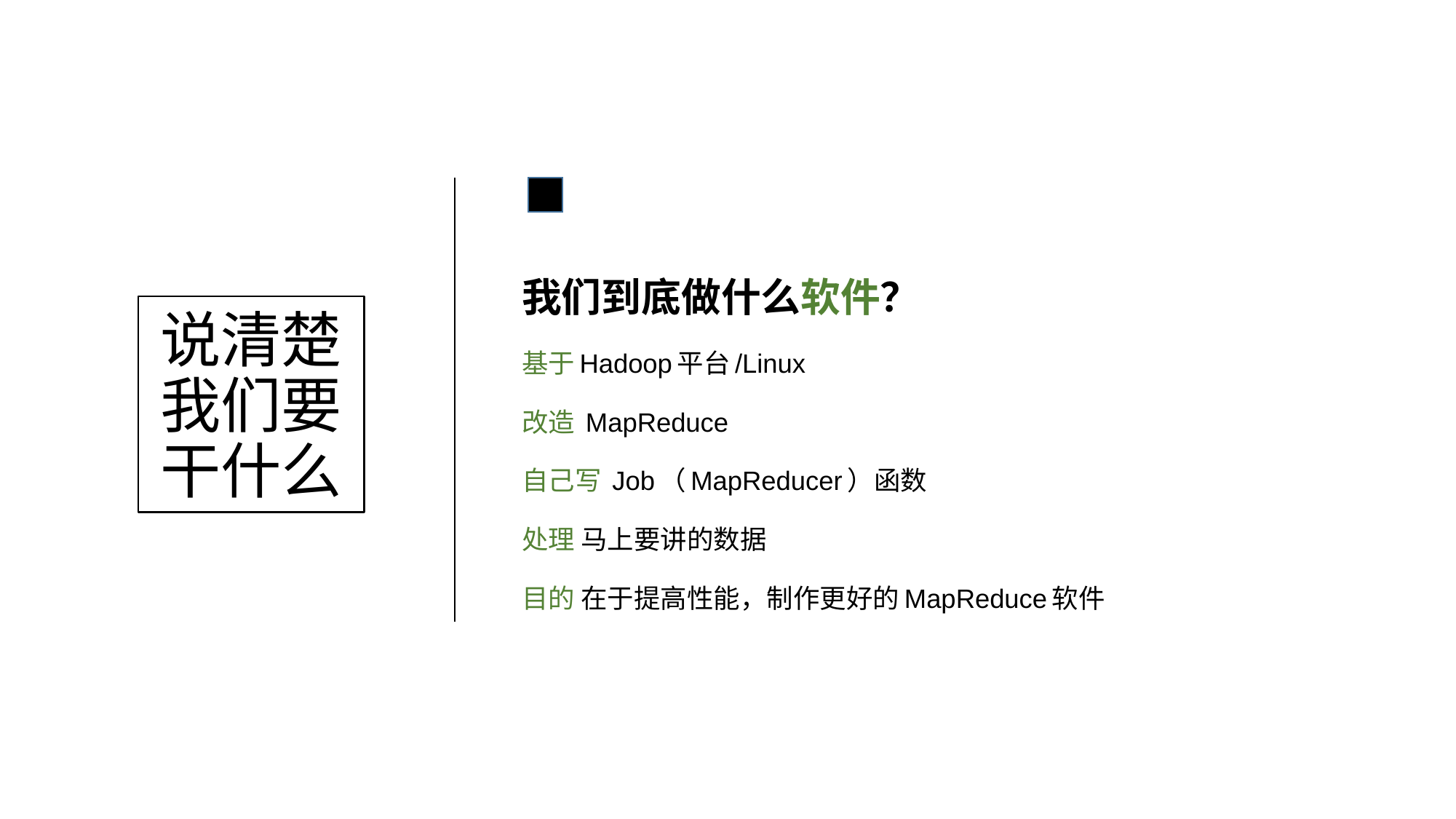

我们到底做什么软件？
基于Hadoop平台/Linux
改造 MapReduce
自己写 Job（MapReducer）函数
处理 马上要讲的数据
目的 在于提高性能，制作更好的MapReduce软件

# 说清楚我们要干什么